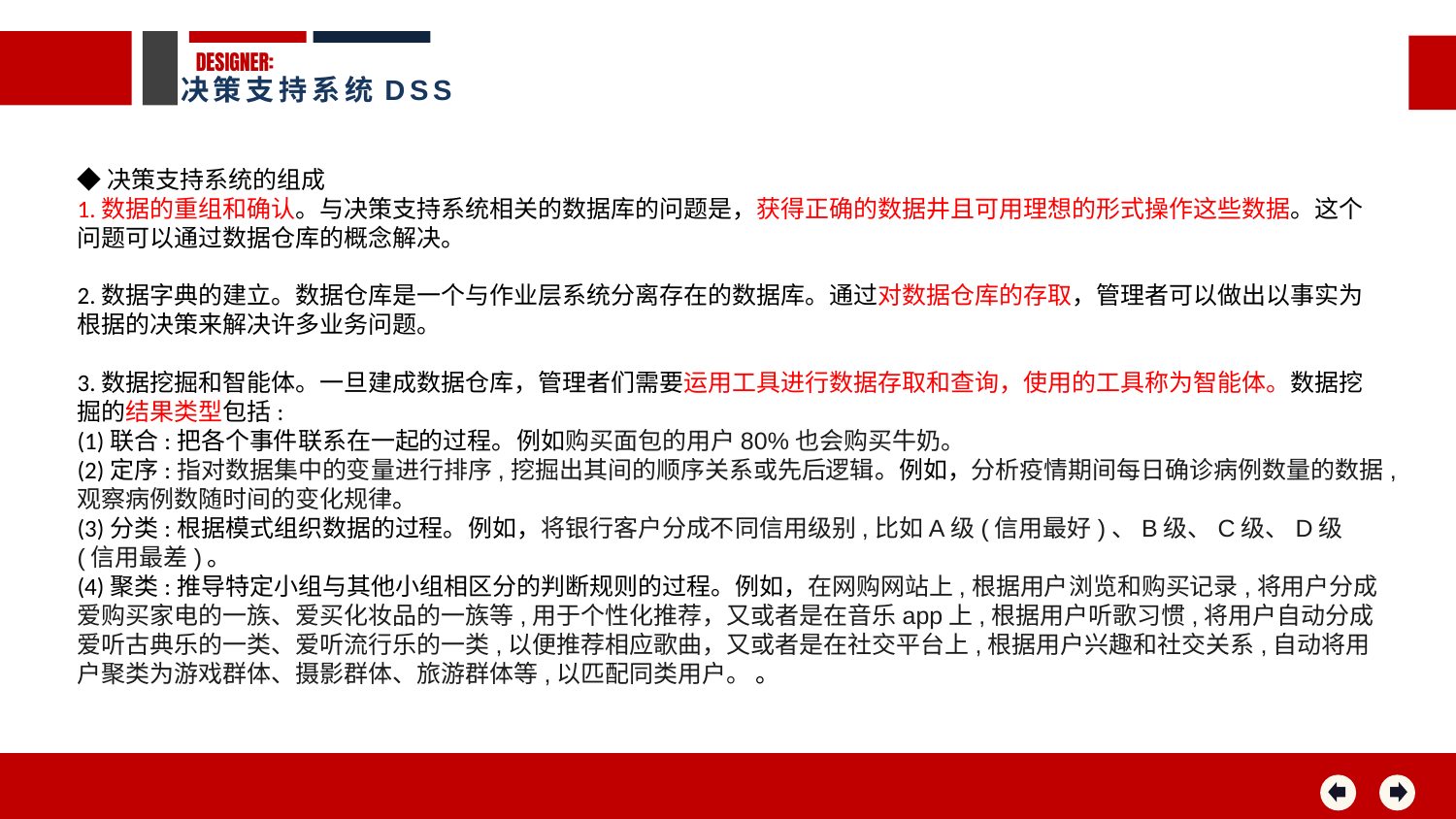

DESIGNER:
决策支持系统DSS
◆决策支持系统的组成
1.数据的重组和确认。与决策支持系统相关的数据库的问题是，获得正确的数据井且可用理想的形式操作这些数据。这个问题可以通过数据仓库的概念解决。

2.数据字典的建立。数据仓库是一个与作业层系统分离存在的数据库。通过对数据仓库的存取，管理者可以做出以事实为根据的决策来解决许多业务问题。

3.数据挖掘和智能体。一旦建成数据仓库，管理者们需要运用工具进行数据存取和查询，使用的工具称为智能体。数据挖掘的结果类型包括:
(1)联合:把各个事件联系在一起的过程。例如购买面包的用户80%也会购买牛奶。
(2)定序:指对数据集中的变量进行排序,挖掘出其间的顺序关系或先后逻辑。例如，分析疫情期间每日确诊病例数量的数据,观察病例数随时间的变化规律。
(3)分类:根据模式组织数据的过程。例如，将银行客户分成不同信用级别,比如A级(信用最好)、B级、C级、D级(信用最差)。
(4)聚类:推导特定小组与其他小组相区分的判断规则的过程。例如，在网购网站上,根据用户浏览和购买记录,将用户分成爱购买家电的一族、爱买化妆品的一族等,用于个性化推荐，又或者是在音乐app上,根据用户听歌习惯,将用户自动分成爱听古典乐的一类、爱听流行乐的一类,以便推荐相应歌曲，又或者是在社交平台上,根据用户兴趣和社交关系,自动将用户聚类为游戏群体、摄影群体、旅游群体等,以匹配同类用户。 。